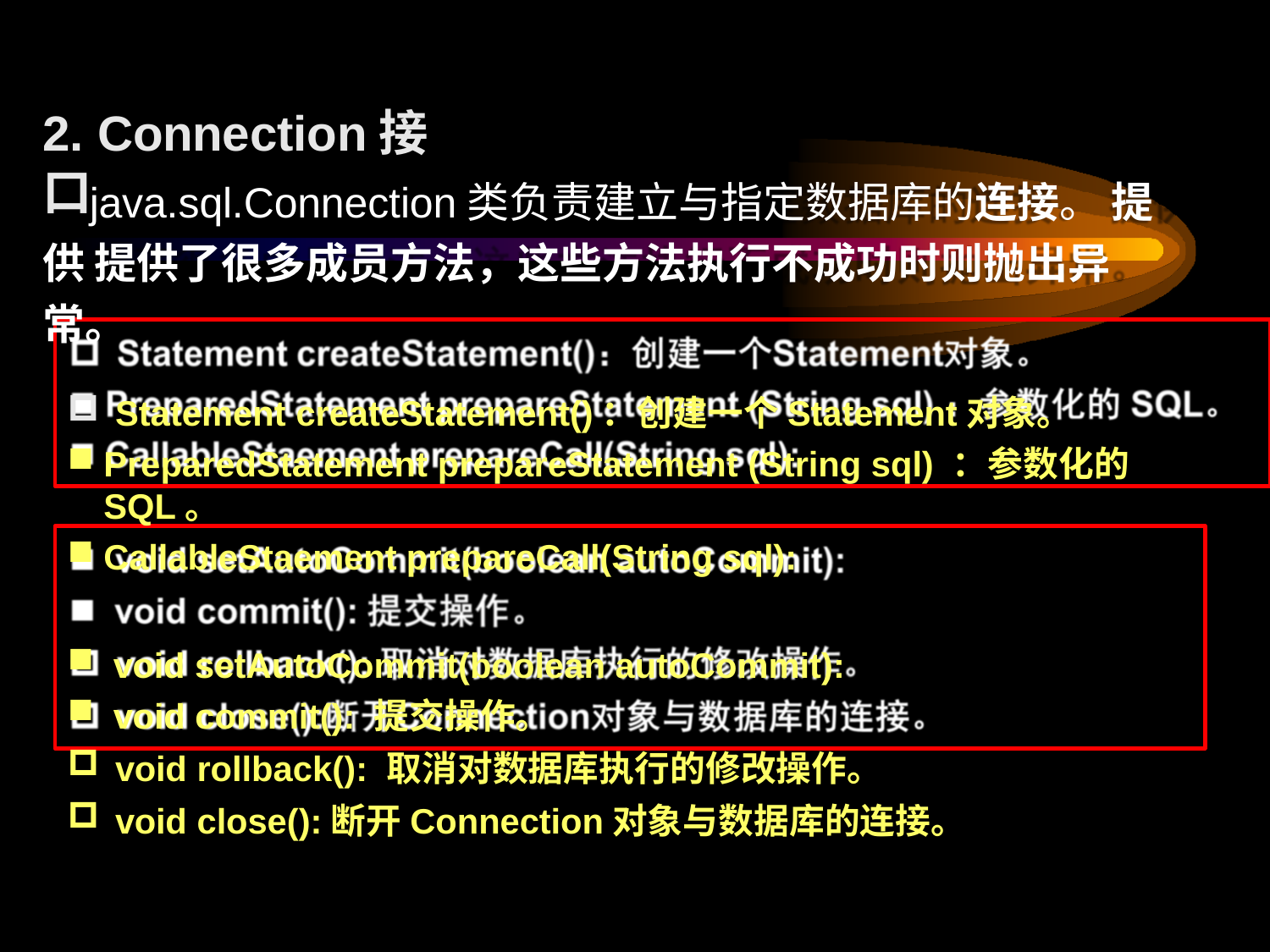

# 2. Connection接口

java.sql.Connection类负责建立与指定数据库的连接。 提供 提供了很多成员方法，这些方法执行不成功时则抛出异常。

Statement createStatement()：创建一个Statement对象。
PreparedStatement prepareStatement (String sql) ：参数化的 SQL。
CallableStaement prepareCall(String sql):

void setAutoCommit(boolean autoCommit):
void commit(): 提交操作。
void rollback(): 取消对数据库执行的修改操作。
void close():断开Connection对象与数据库的连接。